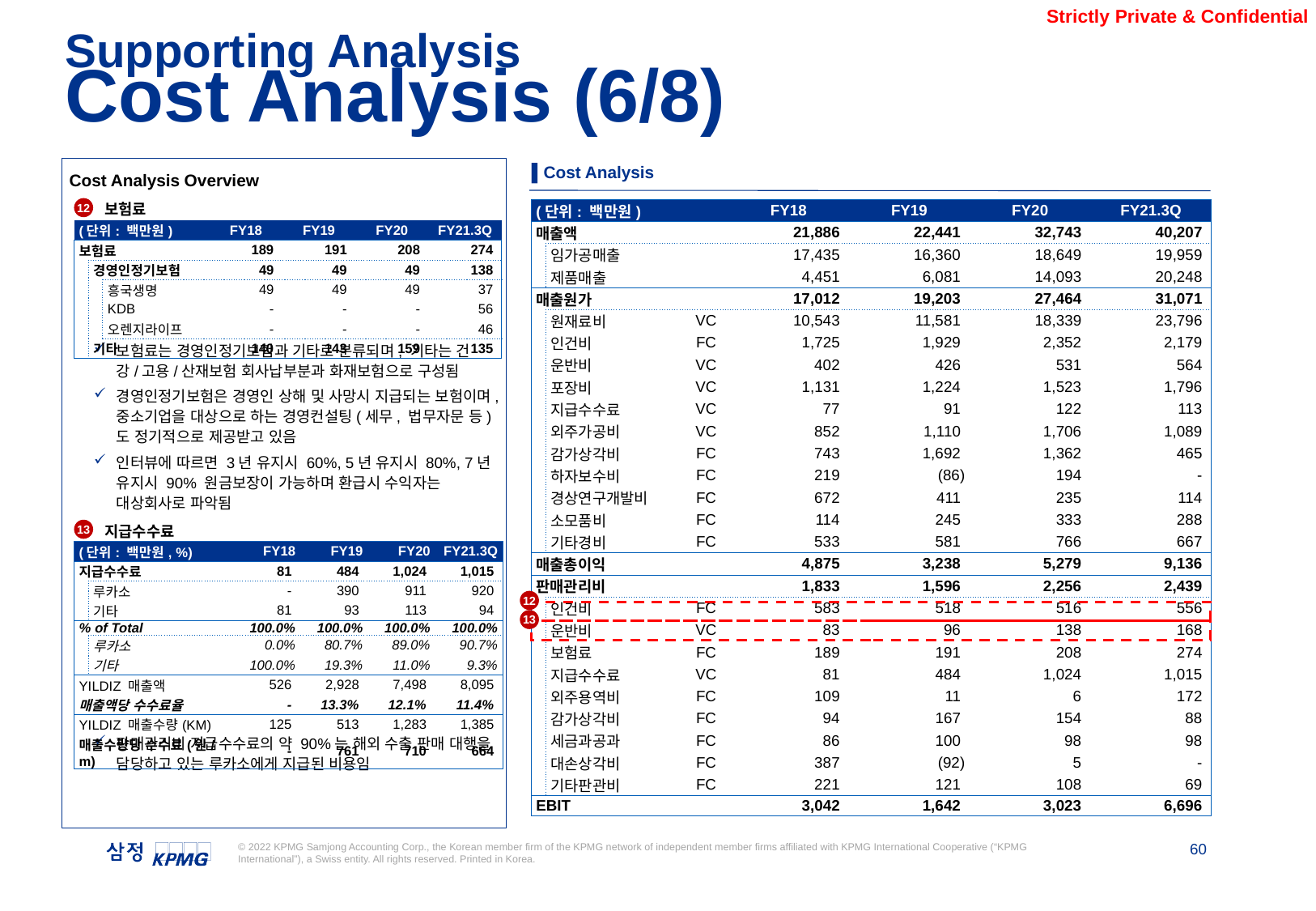

Supporting Analysis
Cost Analysis (6/8)
▌Cost Analysis
Cost Analysis Overview
보험료

보험료는 경영인정기보험과 기타로 분류되며, 기타는 건강/고용/산재보험 회사납부분과 화재보험으로 구성됨
경영인정기보험은 경영인 상해 및 사망시 지급되는 보험이며, 중소기업을 대상으로 하는 경영컨설팅(세무, 법무자문 등)도 정기적으로 제공받고 있음
인터뷰에 따르면 3년 유지시 60%, 5년 유지시 80%, 7년 유지시 90% 원금보장이 가능하며 환급시 수익자는 대상회사로 파악됨
지급수수료

판매관리비 지급수수료의 약 90%는 해외 수출 판매 대행을 담당하고 있는 루카소에게 지급된 비용임

12
| (단위: 백만원) |  |  | FY18 | FY19 | FY20 | FY21.3Q |
| --- | --- | --- | --- | --- | --- | --- |
| 매출액 |  |  | 21,886 | 22,441 | 32,743 | 40,207 |
|  | 임가공매출 |  | 17,435 | 16,360 | 18,649 | 19,959 |
|  | 제품매출 |  | 4,451 | 6,081 | 14,093 | 20,248 |
| 매출원가 |  |  | 17,012 | 19,203 | 27,464 | 31,071 |
|  | 원재료비 | VC | 10,543 | 11,581 | 18,339 | 23,796 |
|  | 인건비 | FC | 1,725 | 1,929 | 2,352 | 2,179 |
|  | 운반비 | VC | 402 | 426 | 531 | 564 |
|  | 포장비 | VC | 1,131 | 1,224 | 1,523 | 1,796 |
|  | 지급수수료 | VC | 77 | 91 | 122 | 113 |
|  | 외주가공비 | VC | 852 | 1,110 | 1,706 | 1,089 |
|  | 감가상각비 | FC | 743 | 1,692 | 1,362 | 465 |
|  | 하자보수비 | FC | 219 | (86) | 194 | - |
|  | 경상연구개발비 | FC | 672 | 411 | 235 | 114 |
|  | 소모품비 | FC | 114 | 245 | 333 | 288 |
|  | 기타경비 | FC | 533 | 581 | 766 | 667 |
| 매출총이익 |  |  | 4,875 | 3,238 | 5,279 | 9,136 |
| 판매관리비 |  |  | 1,833 | 1,596 | 2,256 | 2,439 |
|  | 인건비 | FC | 583 | 518 | 516 | 556 |
|  | 운반비 | VC | 83 | 96 | 138 | 168 |
|  | 보험료 | FC | 189 | 191 | 208 | 274 |
|  | 지급수수료 | VC | 81 | 484 | 1,024 | 1,015 |
|  | 외주용역비 | FC | 109 | 11 | 6 | 172 |
|  | 감가상각비 | FC | 94 | 167 | 154 | 88 |
|  | 세금과공과 | FC | 86 | 100 | 98 | 98 |
|  | 대손상각비 | FC | 387 | (92) | 5 | - |
|  | 기타판관비 | FC | 221 | 121 | 108 | 69 |
| EBIT |  |  | 3,042 | 1,642 | 3,023 | 6,696 |
| (단위: 백만원) |  |  | FY18 | FY19 | FY20 | FY21.3Q |
| --- | --- | --- | --- | --- | --- | --- |
| 보험료 |  |  | 189 | 191 | 208 | 274 |
|  | 경영인정기보험 |  | 49 | 49 | 49 | 138 |
|  |  | 흥국생명 | 49 | 49 | 49 | 37 |
|  |  | KDB | - | - | - | 56 |
|  |  | 오렌지라이프 | - | - | - | 46 |
|  | 기타 |  | 140 | 143 | 159 | 135 |
13
| (단위: 백만원, %) |  | FY18 | FY19 | FY20 | FY21.3Q |
| --- | --- | --- | --- | --- | --- |
| 지급수수료 |  | 81 | 484 | 1,024 | 1,015 |
|  | 루카소 | - | 390 | 911 | 920 |
|  | 기타 | 81 | 93 | 113 | 94 |
| % of Total |  | 100.0% | 100.0% | 100.0% | 100.0% |
|  | 루카소 | 0.0% | 80.7% | 89.0% | 90.7% |
|  | 기타 | 100.0% | 19.3% | 11.0% | 9.3% |
| YILDIZ 매출액 |  | 526 | 2,928 | 7,498 | 8,095 |
| 매출액당 수수료율 |  | - | 13.3% | 12.1% | 11.4% |
| YILDIZ 매출수량(KM) |  | 125 | 513 | 1,283 | 1,385 |
| 매출수량당 수수료(원/m) |  | - | 761 | 710 | 664 |
12

13